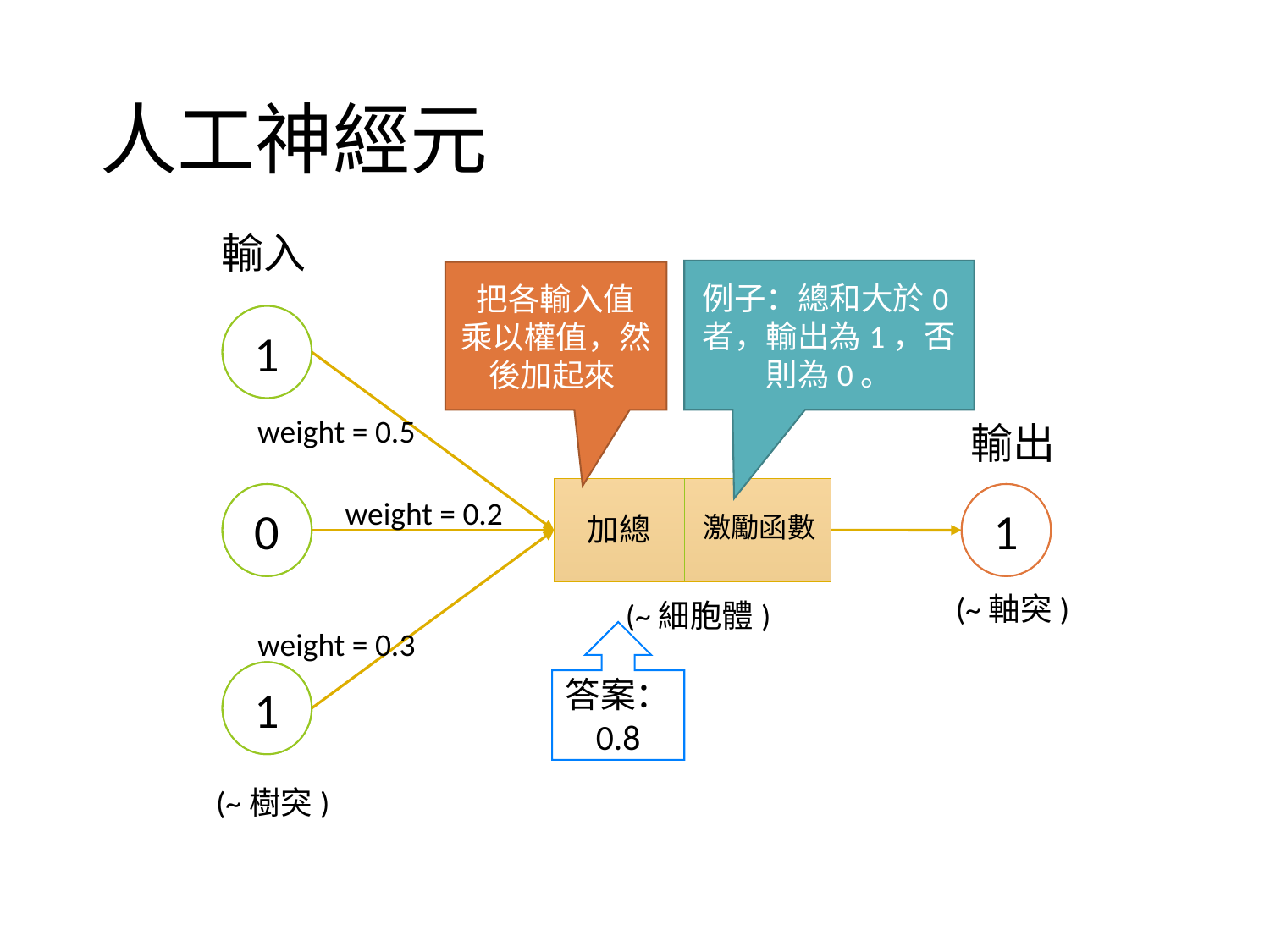

# 人工神經元
輸入
例子：總和大於0者，輸出為1，否則為0。
把各輸入值 乘以權值，然後加起來
1

weight = 0.5
輸出

0
1

weight = 0.2
激勵函數
加總
(~軸突)
(~細胞體)
weight = 0.3
答案： 0.8
1

(~樹突)